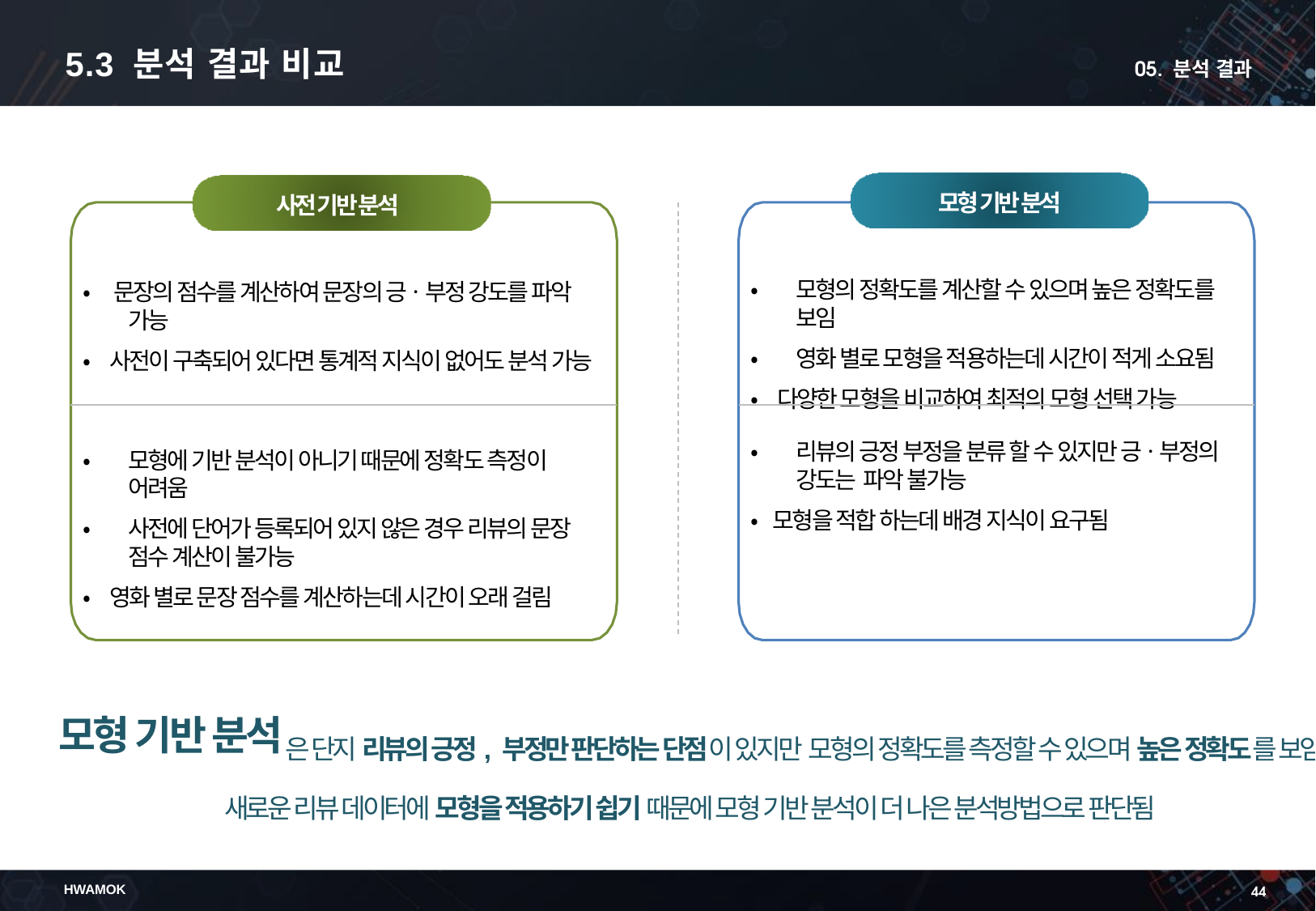

5.3 분석 결과 비교
05. 분석 결과

모형 기반 분석
사전 기반 분석

•	모형의 정확도를 계산할 수 있으며 높은 정확도를 보임
•	영화 별로 모형을 적용하는데 시간이 적게 소요됨
•   다양한 모형을 비교하여 최적의 모형 선택 가능
•    문장의 점수를 계산하여 문장의 긍ㆍ부정 강도를 파악 가능
•   사전이 구축되어 있다면 통계적 지식이 없어도 분석 가능

•	리뷰의 긍정 부정을 분류 할 수 있지만 긍ㆍ부정의 강도는  파악 불가능
•  모형을 적합 하는데 배경 지식이 요구됨

•	모형에 기반 분석이 아니기 때문에 정확도 측정이 어려움
•	사전에 단어가 등록되어 있지 않은 경우 리뷰의 문장 점수 계산이 불가능
•   영화 별로 문장 점수를 계산하는데 시간이 오래 걸림
모형 기반 분석
은 단지 리뷰의 긍정, 부정만 판단하는 단점이 있지만  모형의 정확도를 측정할 수 있으며 높은 정확도를 보임
새로운 리뷰 데이터에 모형을 적용하기 쉽기 때문에 모형 기반 분석이 더 나은 분석방법으로 판단됨
HWAMOK
44